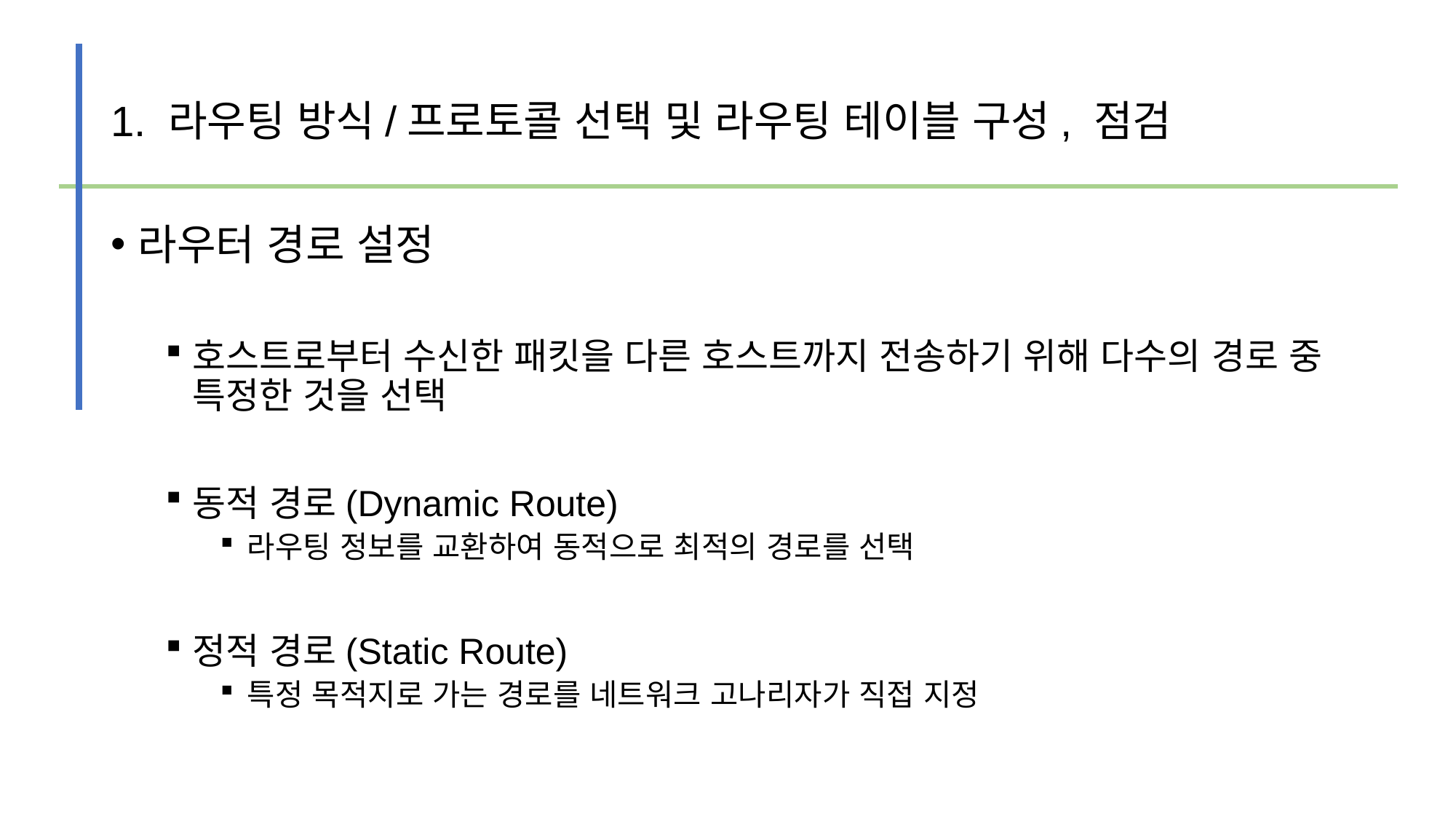

# 1. 라우팅 방식/프로토콜 선택 및 라우팅 테이블 구성, 점검
라우터 경로 설정

호스트로부터 수신한 패킷을 다른 호스트까지 전송하기 위해 다수의 경로 중 특정한 것을 선택

동적 경로(Dynamic Route)
라우팅 정보를 교환하여 동적으로 최적의 경로를 선택

정적 경로(Static Route)
특정 목적지로 가는 경로를 네트워크 고나리자가 직접 지정